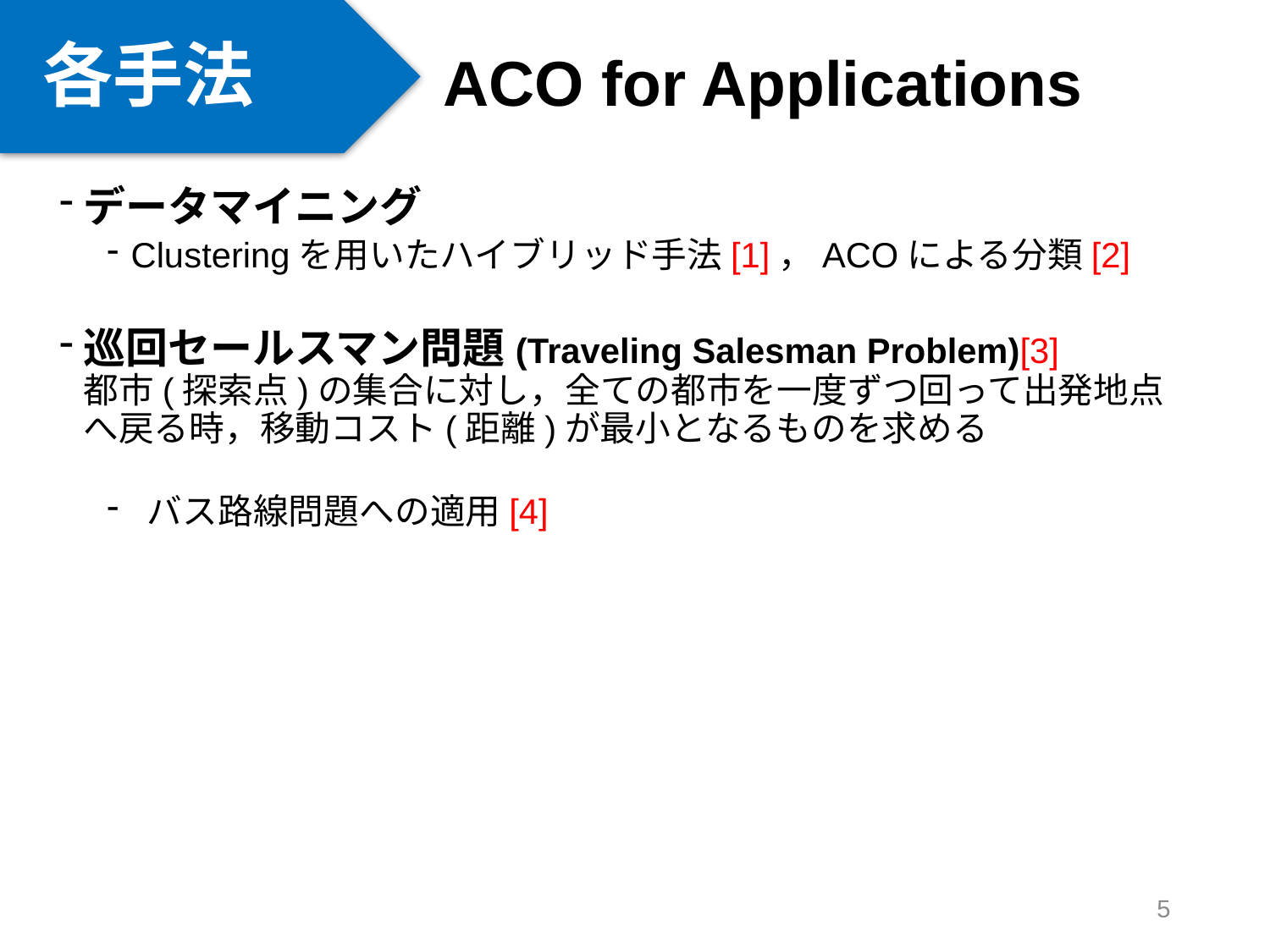

各手法
# ACO for Applications
データマイニング
Clusteringを用いたハイブリッド手法[1]，ACOによる分類[2]
巡回セールスマン問題(Traveling Salesman Problem)[3]
都市(探索点)の集合に対し，全ての都市を一度ずつ回って出発地点へ戻る時，移動コスト(距離)が最小となるものを求める
 バス路線問題への適用[4]

5